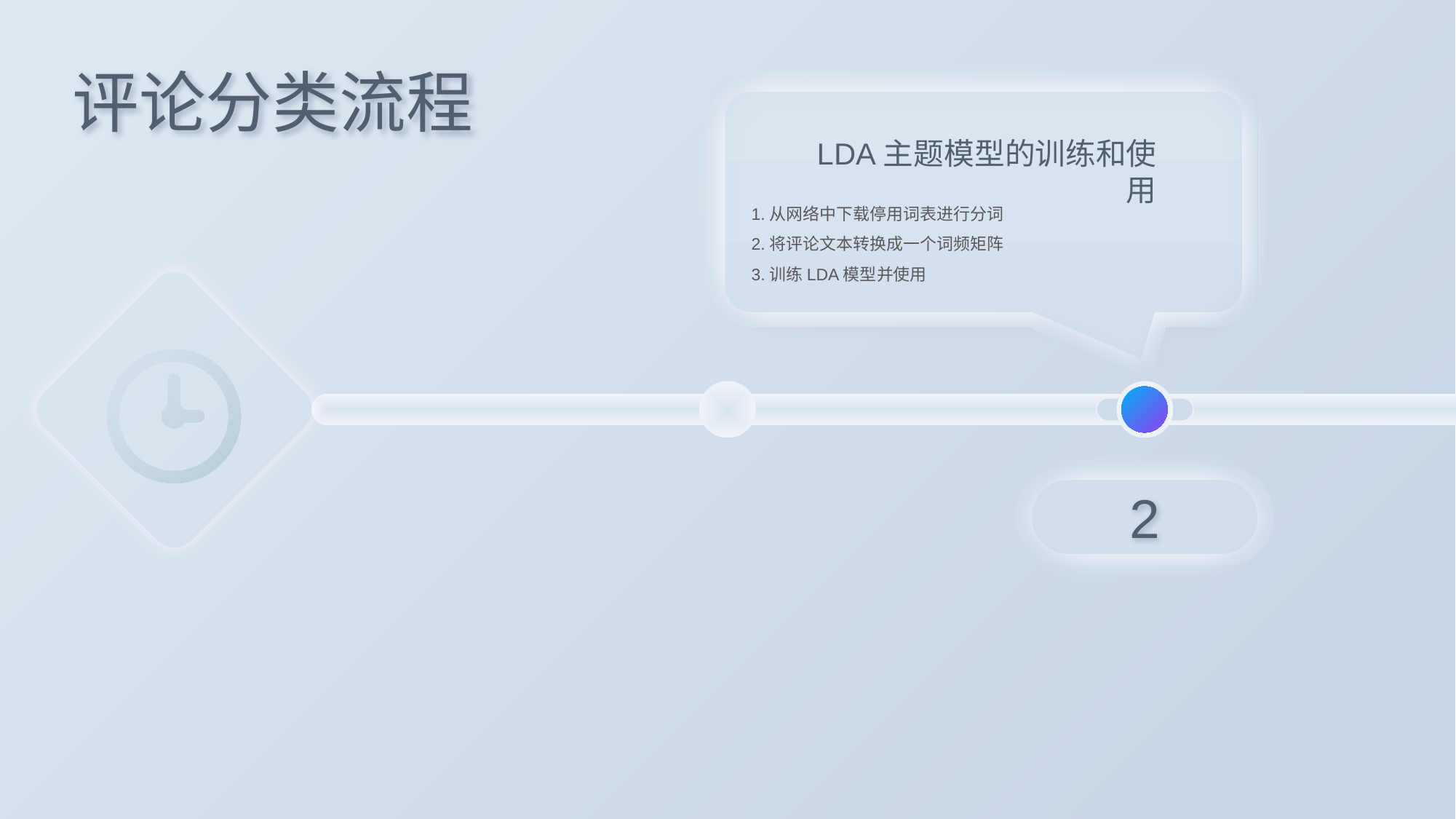

评论分类流程

LDA主题模型的训练和使用

1.从网络中下载停用词表进行分词
2.将评论文本转换成一个词频矩阵
3.训练LDA模型并使用

2